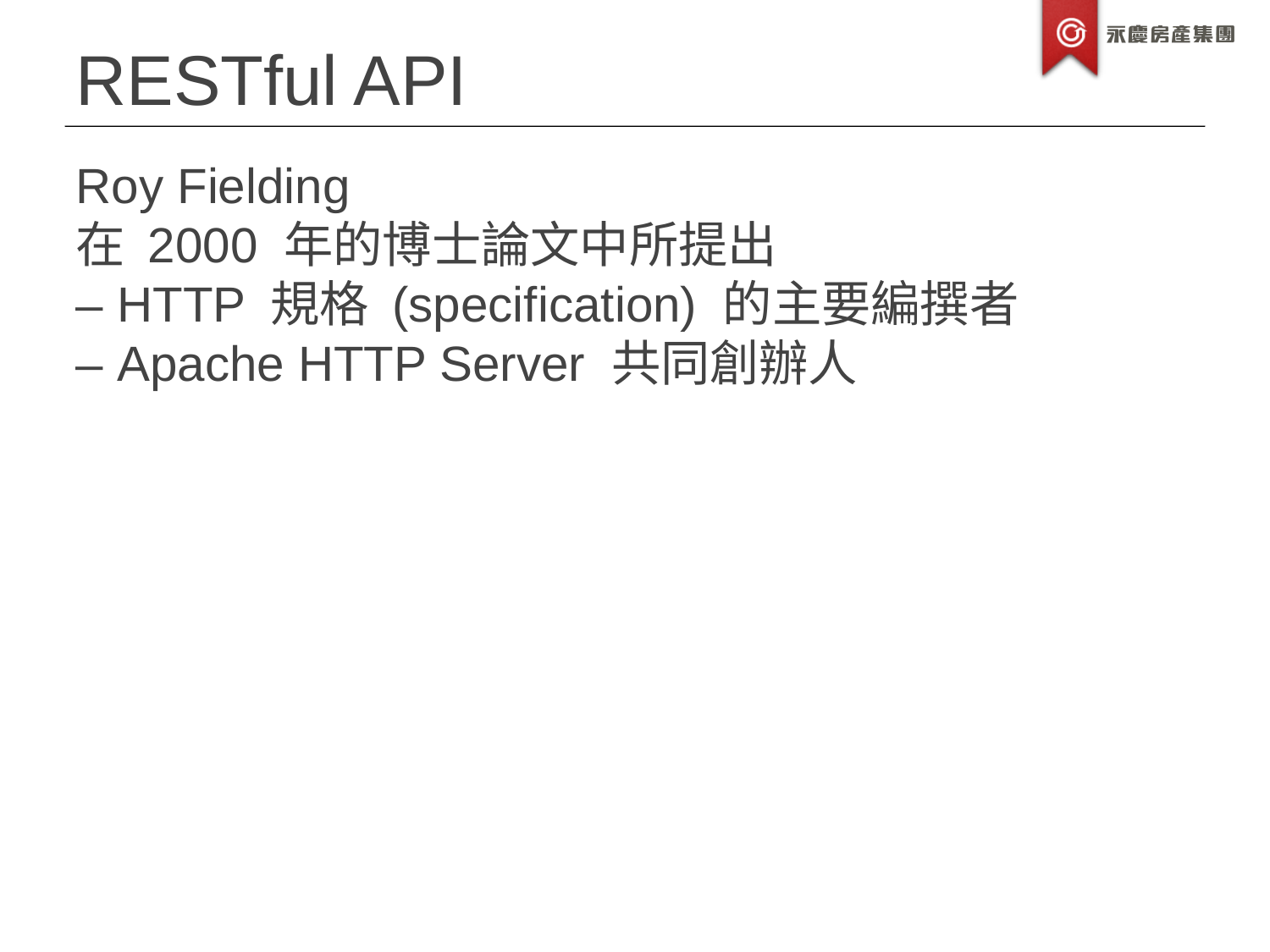

RESTful API
Roy Fielding
在 2000 年的博士論文中所提出
– HTTP 規格 (specification) 的主要編撰者
– Apache HTTP Server 共同創辦人